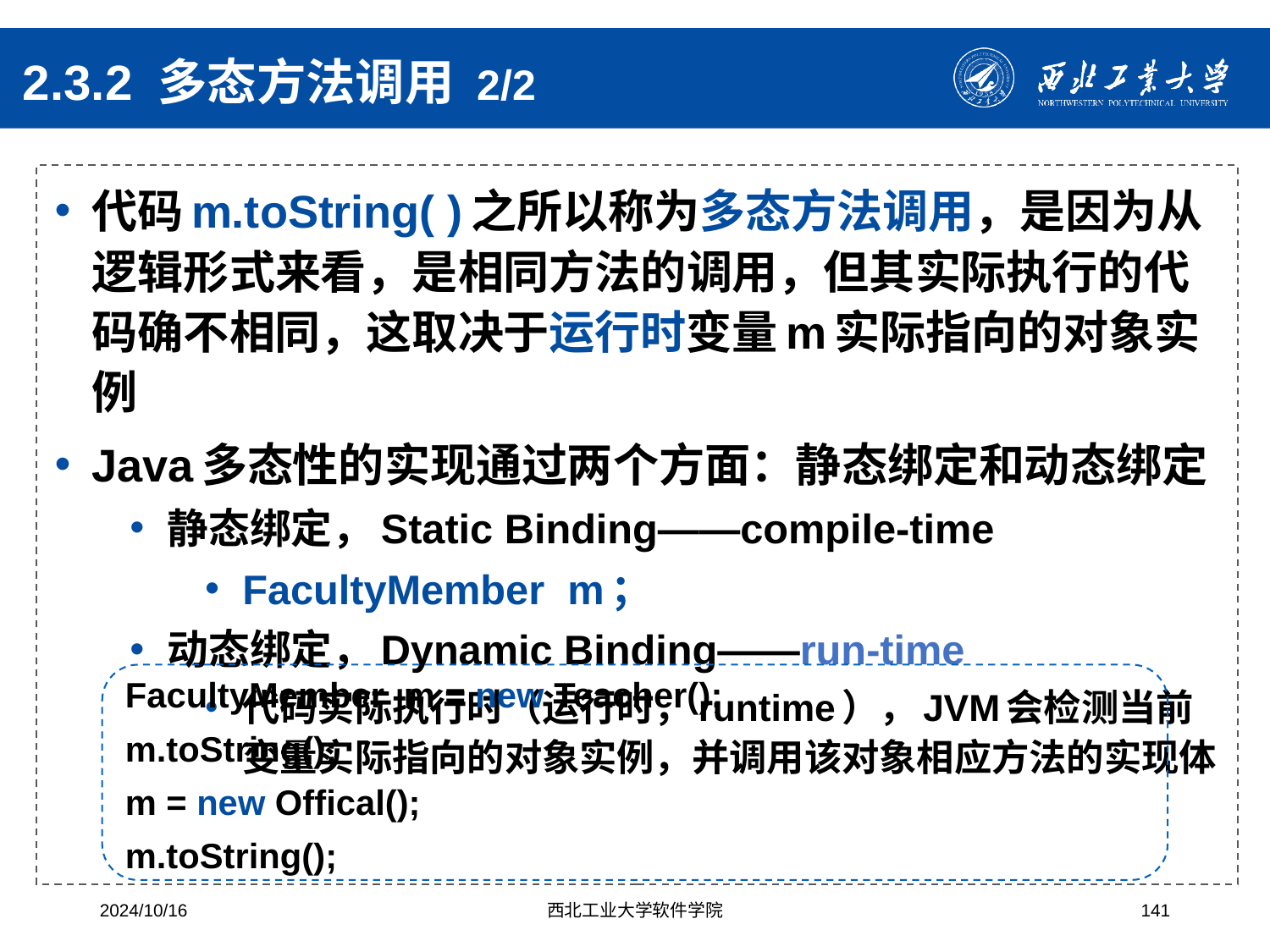

# 2.3.2 多态方法调用 2/2
代码m.toString( )之所以称为多态方法调用，是因为从逻辑形式来看，是相同方法的调用，但其实际执行的代码确不相同，这取决于运行时变量m实际指向的对象实例
Java多态性的实现通过两个方面：静态绑定和动态绑定
静态绑定，Static Binding——compile-time
FacultyMember  m；
动态绑定，Dynamic Binding——run-time
代码实际执行时（运行时，runtime），JVM会检测当前变量实际指向的对象实例，并调用该对象相应方法的实现体
FacultyMember  m = new Teacher();
m.toString();
m = new Offical();
m.toString();
2024/10/16
西北工业大学软件学院
141